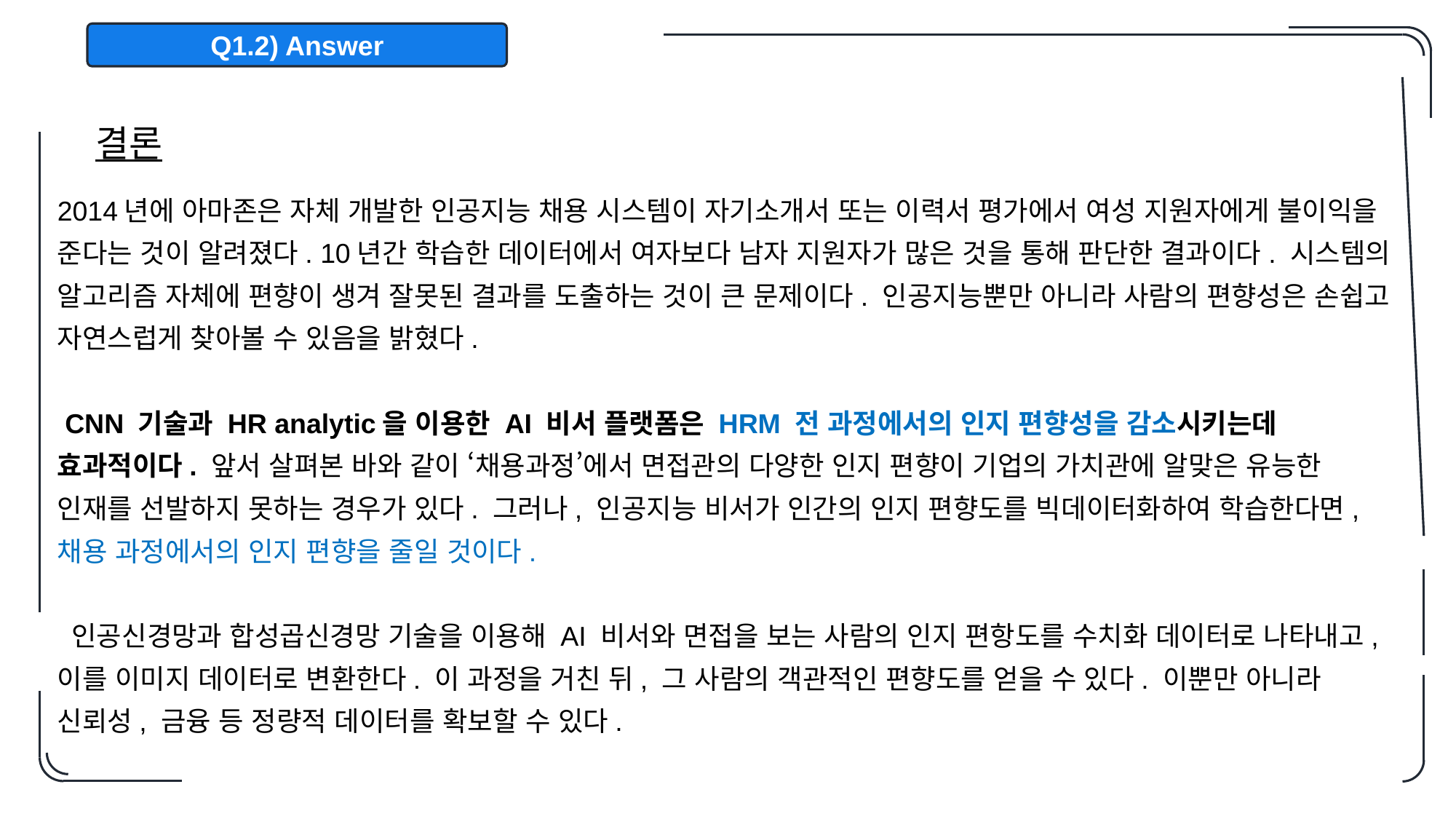

Q1.2) Answer

결론
2014년에 아마존은 자체 개발한 인공지능 채용 시스템이 자기소개서 또는 이력서 평가에서 여성 지원자에게 불이익을 준다는 것이 알려졌다. 10년간 학습한 데이터에서 여자보다 남자 지원자가 많은 것을 통해 판단한 결과이다. 시스템의 알고리즘 자체에 편향이 생겨 잘못된 결과를 도출하는 것이 큰 문제이다. 인공지능뿐만 아니라 사람의 편향성은 손쉽고 자연스럽게 찾아볼 수 있음을 밝혔다.

 CNN 기술과 HR analytic을 이용한 AI 비서 플랫폼은 HRM 전 과정에서의 인지 편향성을 감소시키는데 효과적이다. 앞서 살펴본 바와 같이 ‘채용과정’에서 면접관의 다양한 인지 편향이 기업의 가치관에 알맞은 유능한 인재를 선발하지 못하는 경우가 있다. 그러나, 인공지능 비서가 인간의 인지 편향도를 빅데이터화하여 학습한다면, 채용 과정에서의 인지 편향을 줄일 것이다.

 인공신경망과 합성곱신경망 기술을 이용해 AI 비서와 면접을 보는 사람의 인지 편항도를 수치화 데이터로 나타내고, 이를 이미지 데이터로 변환한다. 이 과정을 거친 뒤, 그 사람의 객관적인 편향도를 얻을 수 있다. 이뿐만 아니라 신뢰성, 금융 등 정량적 데이터를 확보할 수 있다.